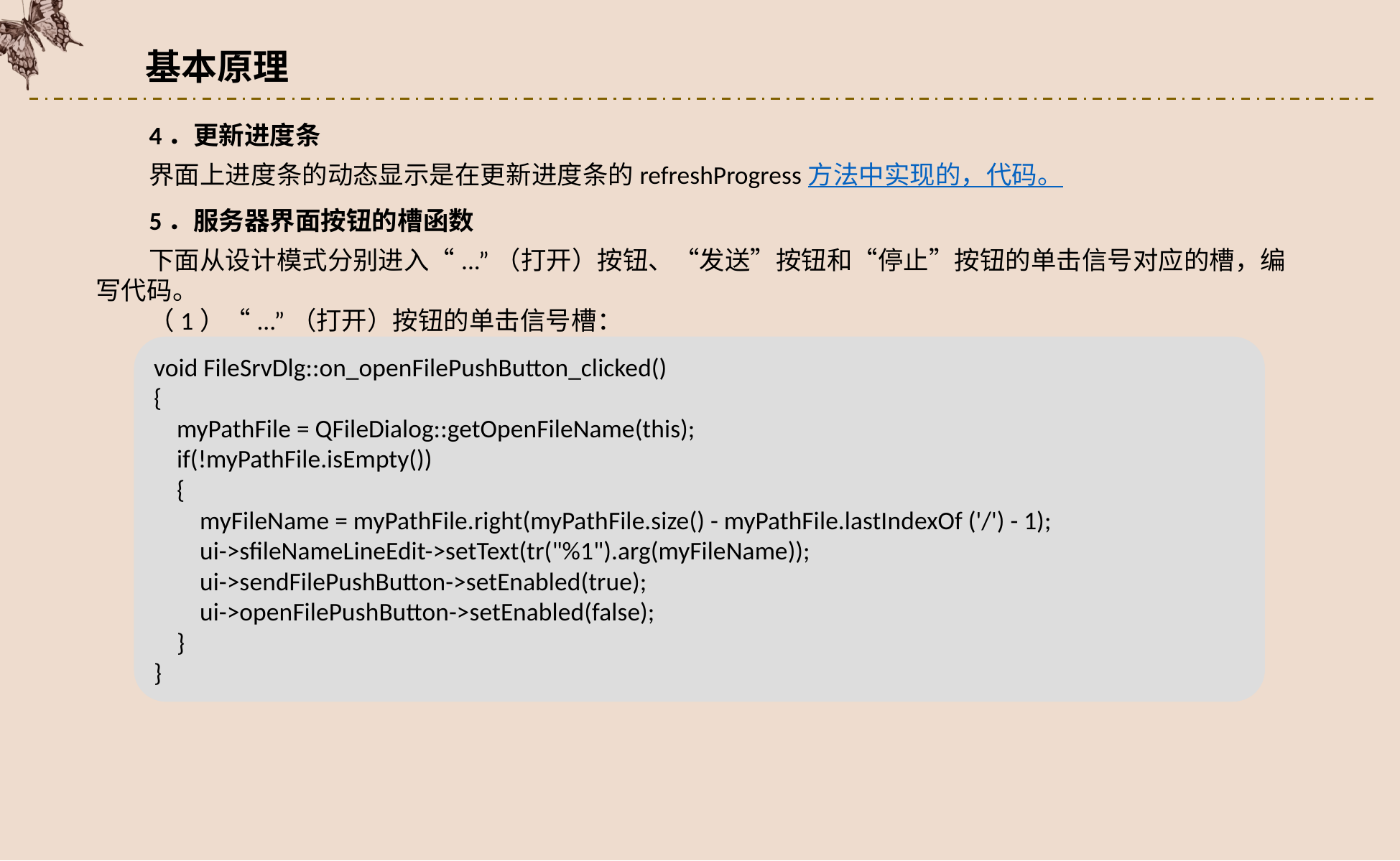

基本原理
4．更新进度条
界面上进度条的动态显示是在更新进度条的refreshProgress方法中实现的，代码。
5．服务器界面按钮的槽函数
下面从设计模式分别进入“...”（打开）按钮、“发送”按钮和“停止”按钮的单击信号对应的槽，编写代码。
（1）“...”（打开）按钮的单击信号槽：
void FileSrvDlg::on_openFilePushButton_clicked()
{
    myPathFile = QFileDialog::getOpenFileName(this);
    if(!myPathFile.isEmpty())
    {
        myFileName = myPathFile.right(myPathFile.size() - myPathFile.lastIndexOf ('/') - 1);
        ui->sfileNameLineEdit->setText(tr("%1").arg(myFileName));
        ui->sendFilePushButton->setEnabled(true);
        ui->openFilePushButton->setEnabled(false);
    }
}